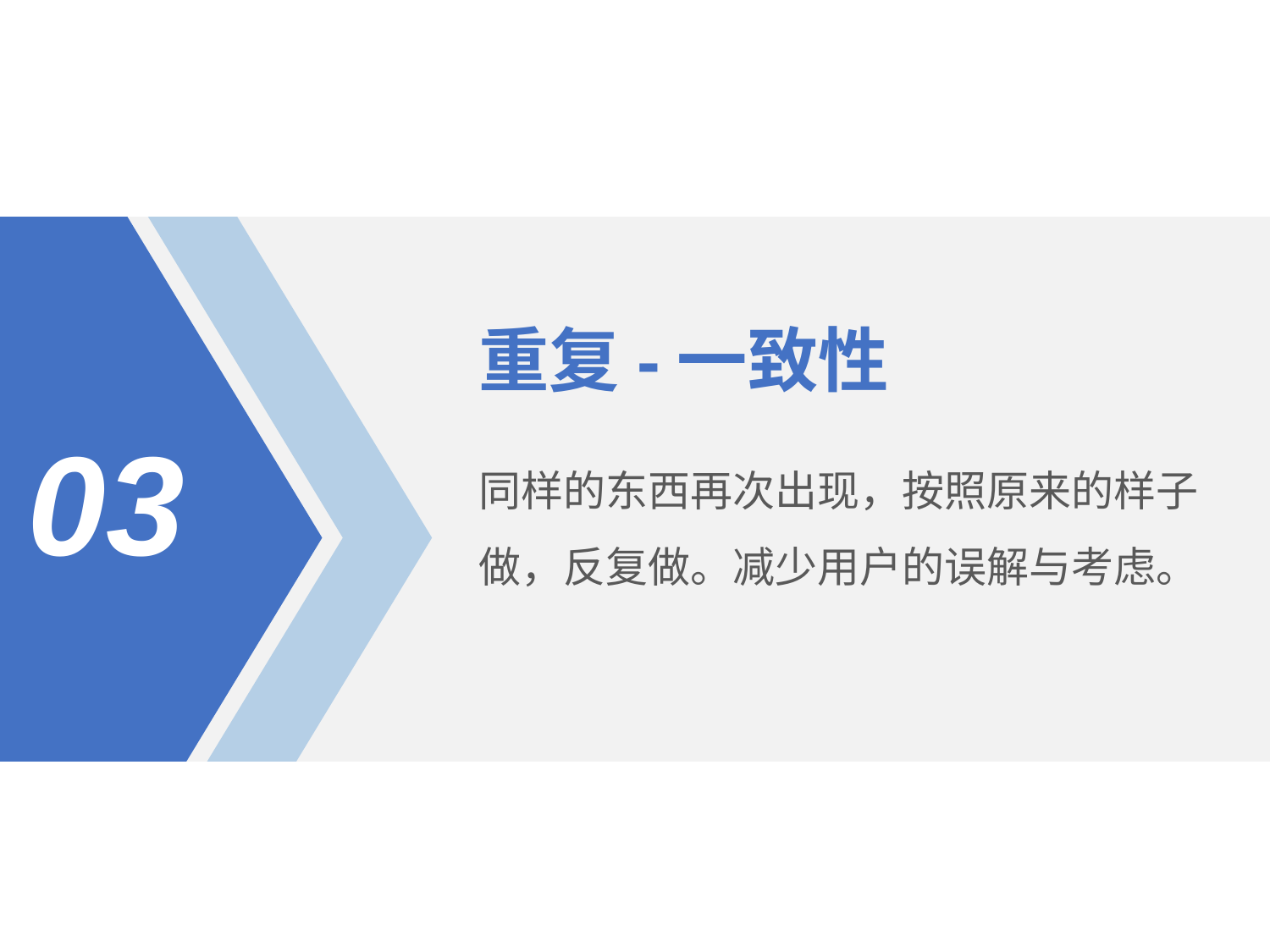

重复-一致性
03
同样的东西再次出现，按照原来的样子做，反复做。减少用户的误解与考虑。